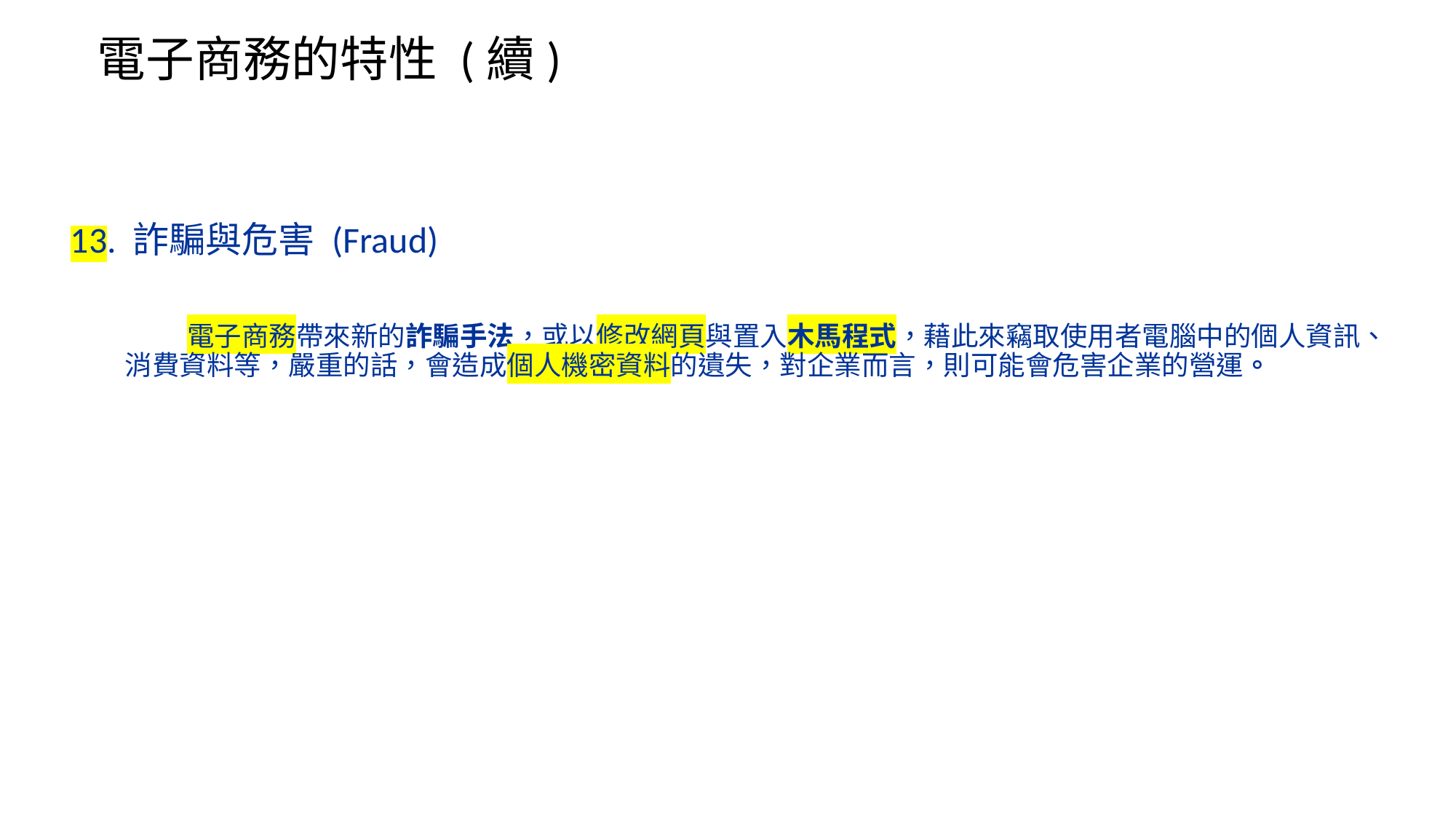

# 電子商務的特性 (續)

13. 詐騙與危害 (Fraud)

         電子商務帶來新的詐騙手法，或以修改網頁與置入木馬程式，藉此來竊取使用者電腦中的個人資訊、消費資料等，嚴重的話，會造成個人機密資料的遺失，對企業而言，則可能會危害企業的營運。